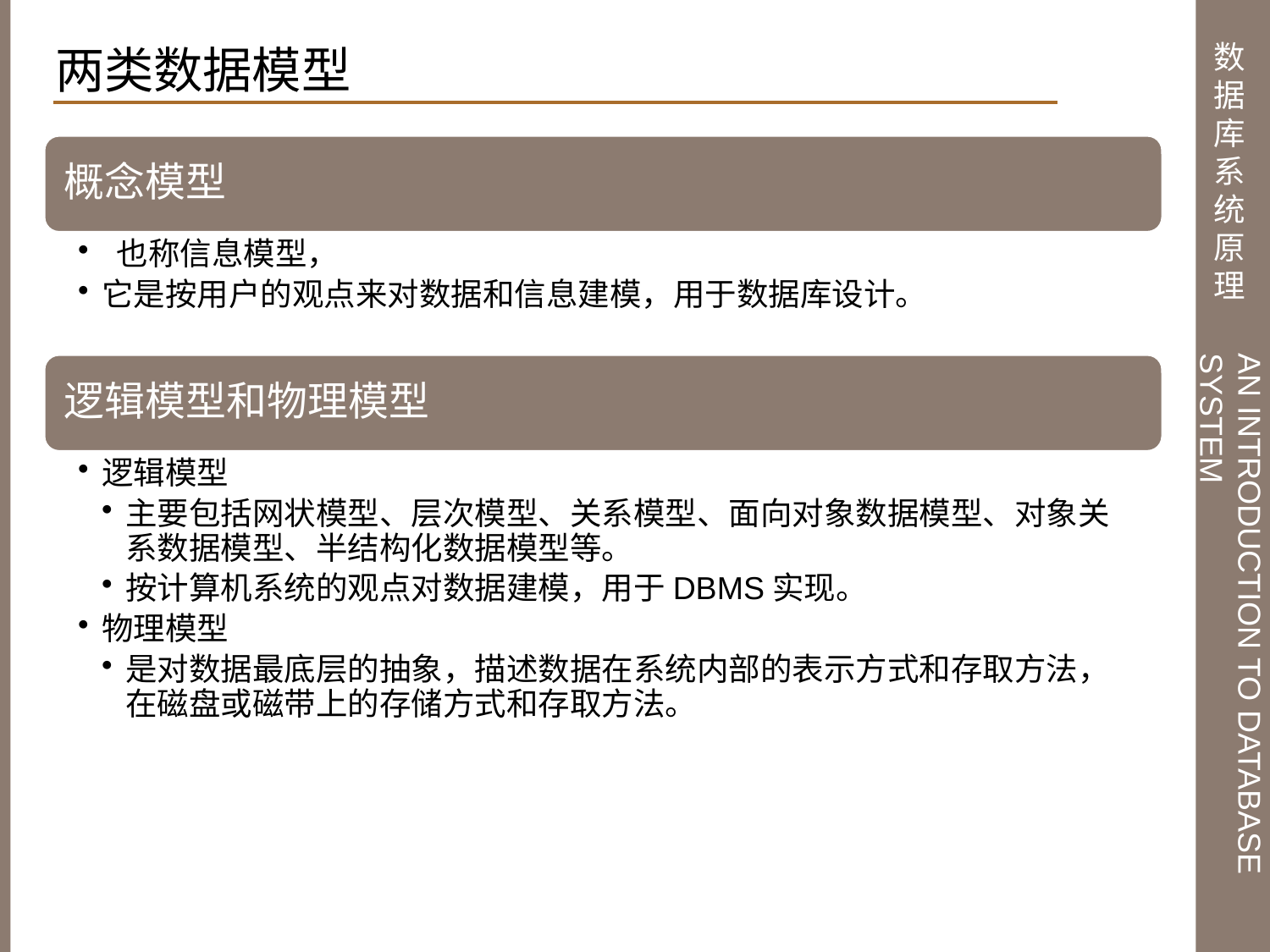

两类数据模型
概念模型
 也称信息模型，
它是按用户的观点来对数据和信息建模，用于数据库设计。
逻辑模型和物理模型
逻辑模型
主要包括网状模型、层次模型、关系模型、面向对象数据模型、对象关系数据模型、半结构化数据模型等。
按计算机系统的观点对数据建模，用于DBMS实现。
物理模型
是对数据最底层的抽象，描述数据在系统内部的表示方式和存取方法，在磁盘或磁带上的存储方式和存取方法。